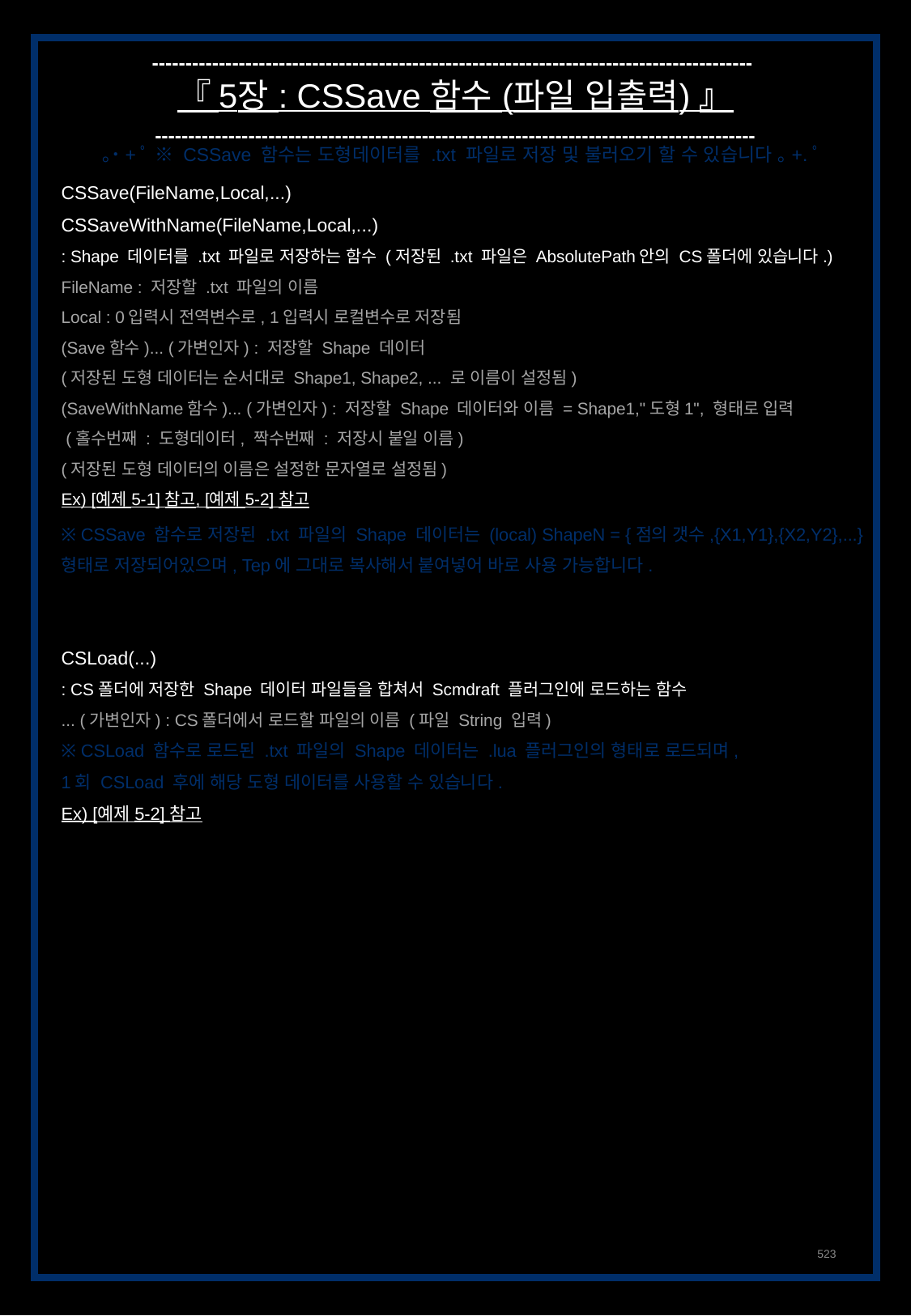

------------------------------------------------------------------------------------------
『 5장 : CSSave 함수 (파일 입출력) 』
------------------------------------------------------------------------------------------
｡˙+ﾟ ※ CSSave 함수는 도형데이터를 .txt 파일로 저장 및 불러오기 할 수 있습니다 ｡+.ﾟ
CSSave(FileName,Local,...)
CSSaveWithName(FileName,Local,...)
: Shape 데이터를 .txt 파일로 저장하는 함수 (저장된 .txt 파일은 AbsolutePath안의 CS폴더에 있습니다.)
FileName : 저장할 .txt 파일의 이름
Local : 0입력시 전역변수로, 1입력시 로컬변수로 저장됨
(Save함수)... (가변인자) : 저장할 Shape 데이터
(저장된 도형 데이터는 순서대로 Shape1, Shape2, ... 로 이름이 설정됨)
(SaveWithName함수)... (가변인자) : 저장할 Shape 데이터와 이름 = Shape1,"도형1", 형태로 입력
 (홀수번째 : 도형데이터, 짝수번째 : 저장시 붙일 이름)
(저장된 도형 데이터의 이름은 설정한 문자열로 설정됨)
Ex) [예제 5-1] 참고, [예제 5-2] 참고
※ CSSave 함수로 저장된 .txt 파일의 Shape 데이터는 (local) ShapeN = {점의 갯수,{X1,Y1},{X2,Y2},...}
형태로 저장되어있으며, Tep에 그대로 복사해서 붙여넣어 바로 사용 가능합니다.

CSLoad(...)
: CS폴더에 저장한 Shape 데이터 파일들을 합쳐서 Scmdraft 플러그인에 로드하는 함수
... (가변인자) : CS폴더에서 로드할 파일의 이름 (파일 String 입력)
※ CSLoad 함수로 로드된 .txt 파일의 Shape 데이터는 .lua 플러그인의 형태로 로드되며,
1회 CSLoad 후에 해당 도형 데이터를 사용할 수 있습니다.
Ex) [예제 5-2] 참고
523